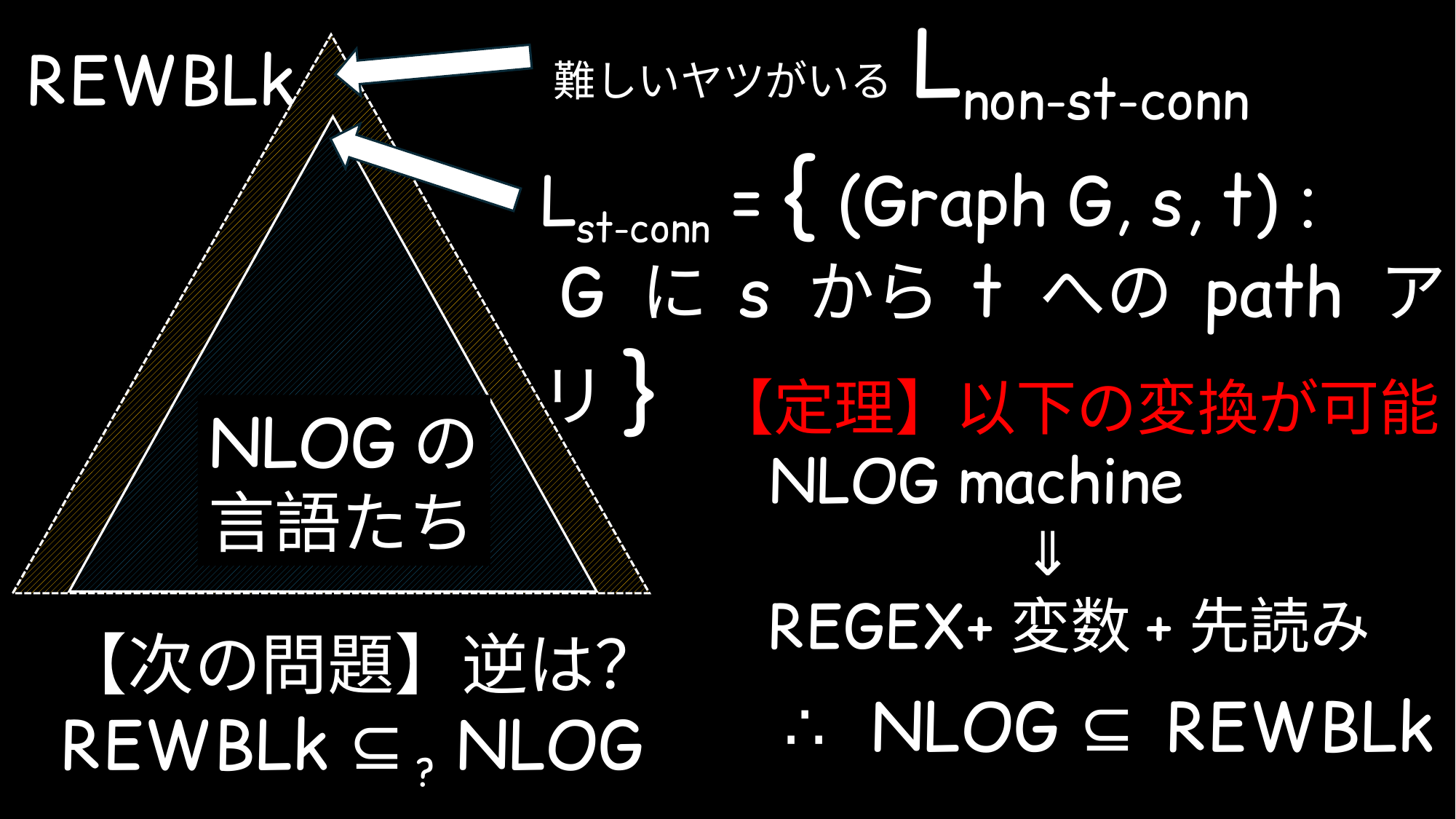

難しいヤツがいる Lnon-st-conn
REWBLk

Lst-conn = { (Graph G, s, t) :
 G に s から t への path アリ}

【定理】以下の変換が可能
   NLOG machine
                 ⇓
   REGEX+変数+先読み
NLOGの
言語たち
【次の問題】逆は？
REWBLk ⊆? NLOG
∴ NLOG ⊆ REWBLk